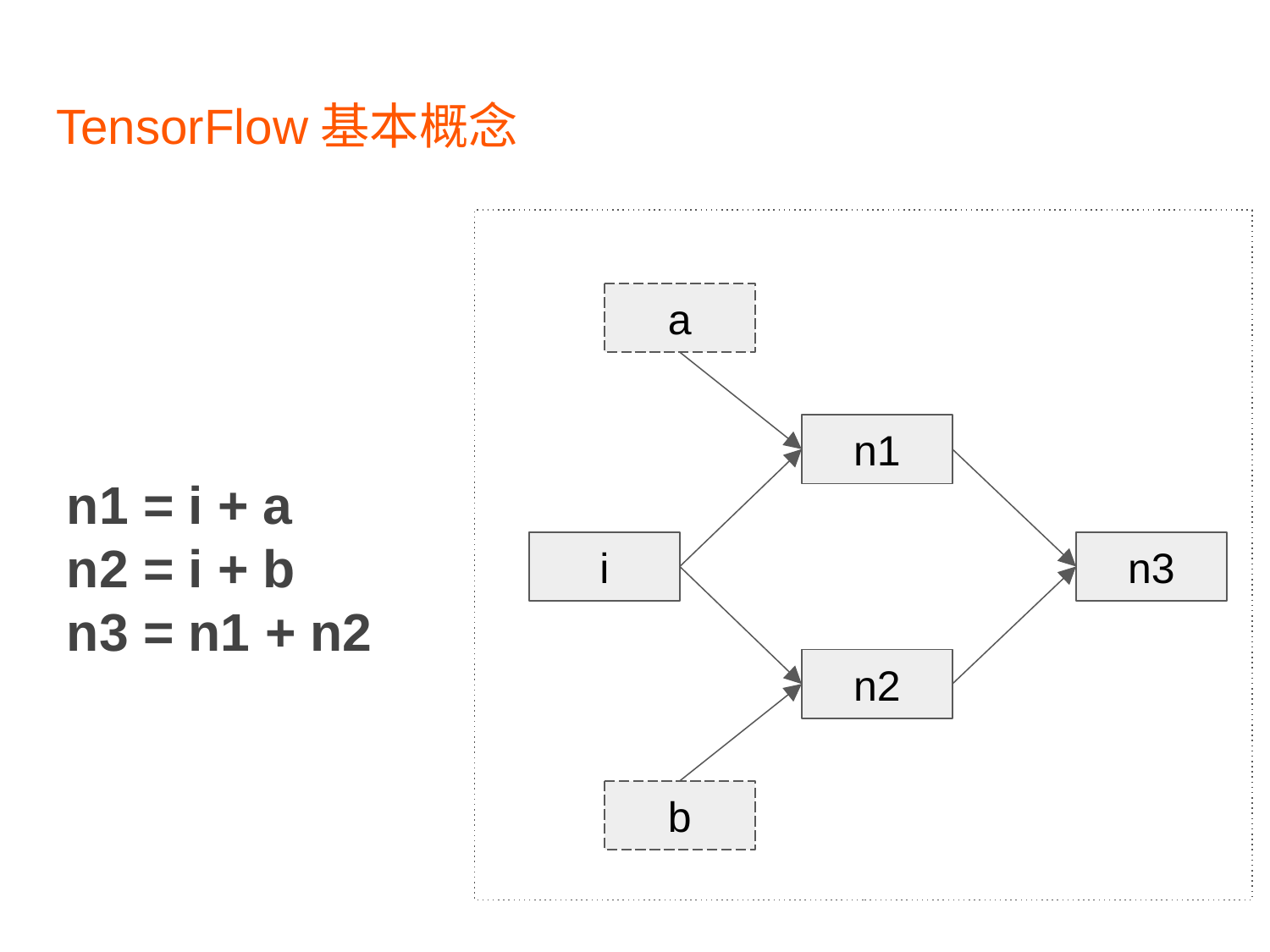

# TensorFlow基本概念

a
n1 = i + a
n2 = i + b
n3 = n1 + n2
n1
i
n3
n2
b